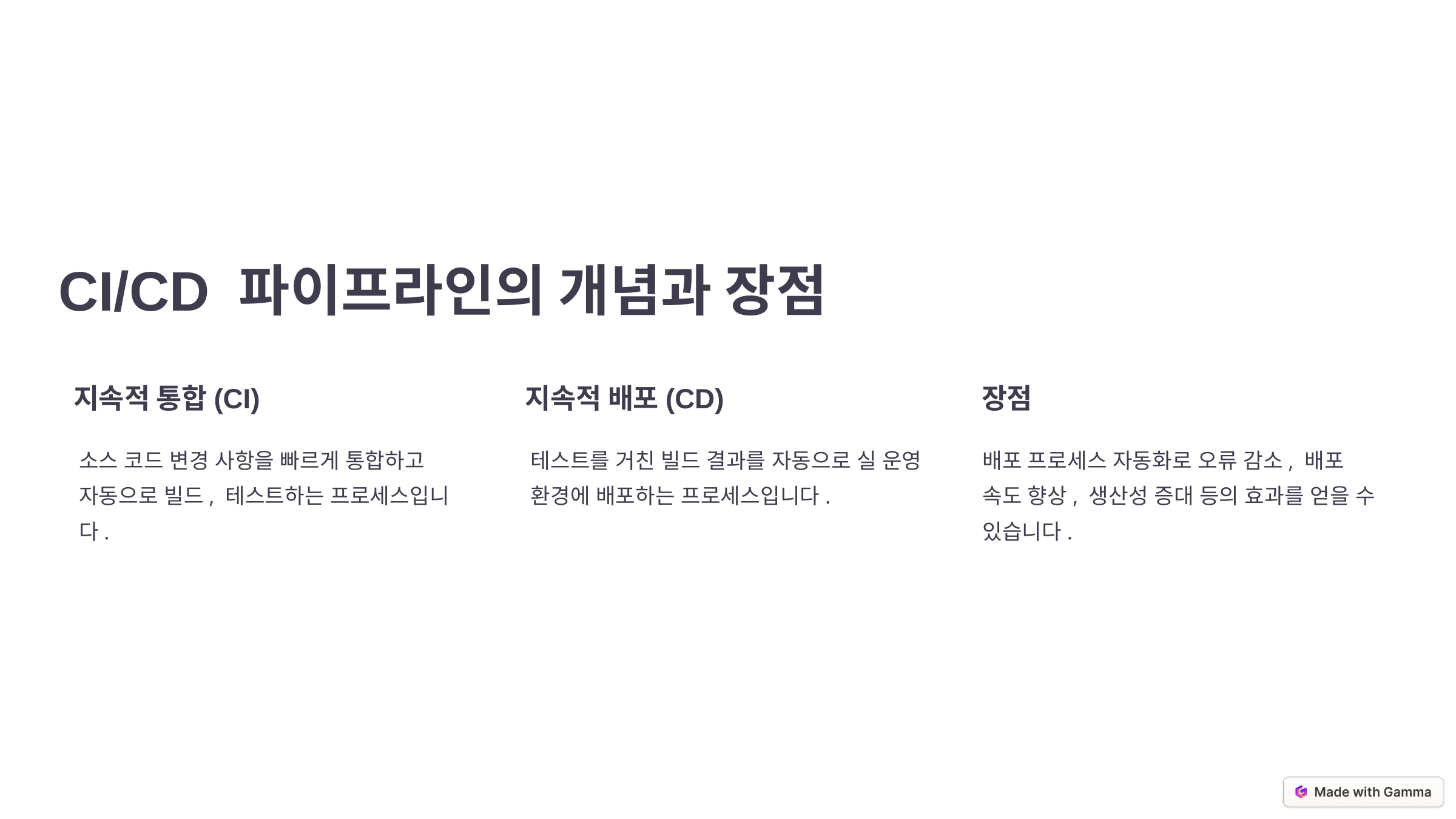

CI/CD 파이프라인의 개념과 장점
지속적 통합(CI)
지속적 배포(CD)
장점
소스 코드 변경 사항을 빠르게 통합하고 자동으로 빌드, 테스트하는 프로세스입니다.
테스트를 거친 빌드 결과를 자동으로 실 운영 환경에 배포하는 프로세스입니다.
배포 프로세스 자동화로 오류 감소, 배포 속도 향상, 생산성 증대 등의 효과를 얻을 수 있습니다.